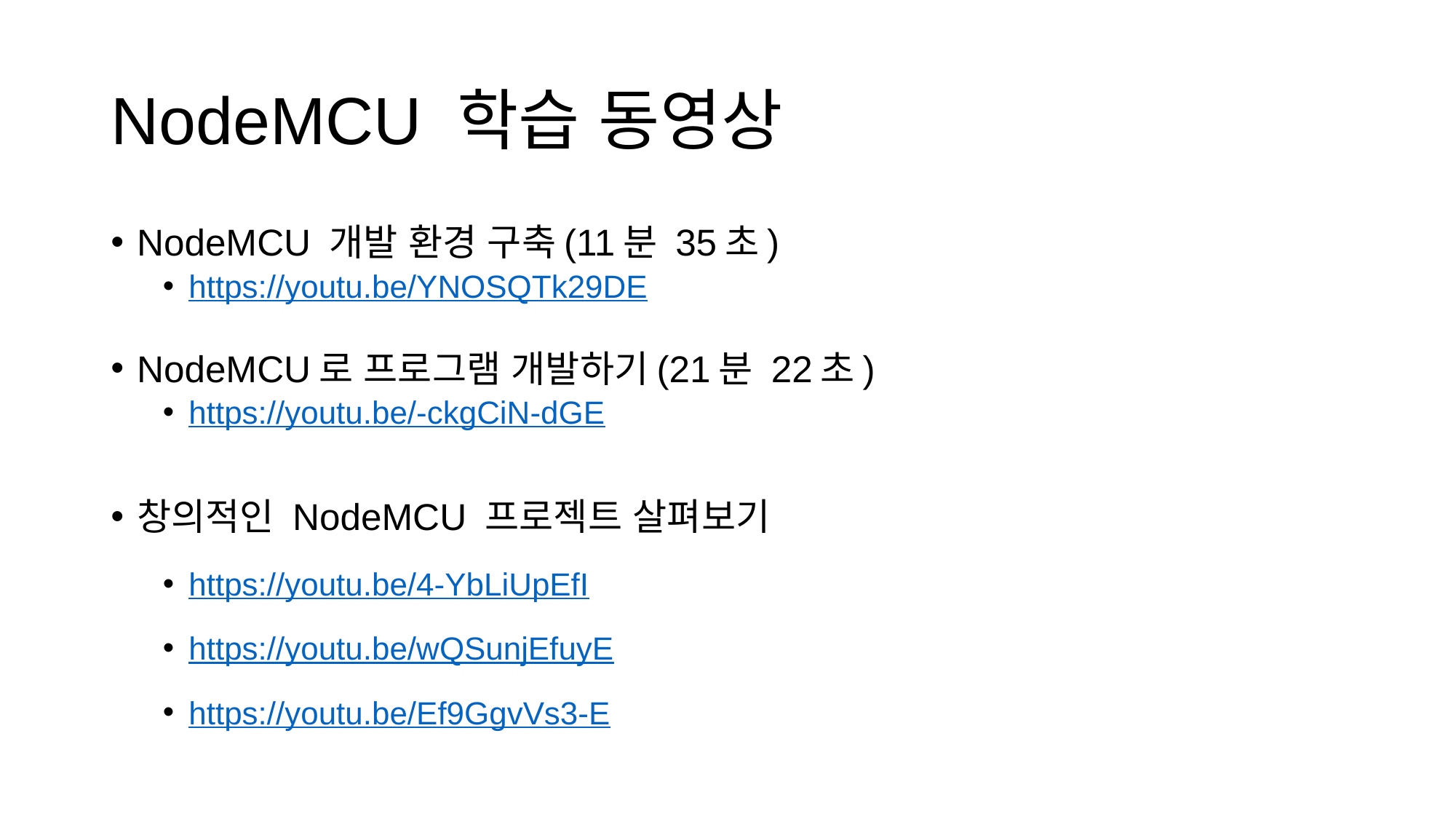

# NodeMCU 학습 동영상
NodeMCU 개발 환경 구축(11분 35초)
https://youtu.be/YNOSQTk29DE
NodeMCU로 프로그램 개발하기(21분 22초)
https://youtu.be/-ckgCiN-dGE

창의적인 NodeMCU 프로젝트 살펴보기
https://youtu.be/4-YbLiUpEfI
https://youtu.be/wQSunjEfuyE
https://youtu.be/Ef9GgvVs3-E